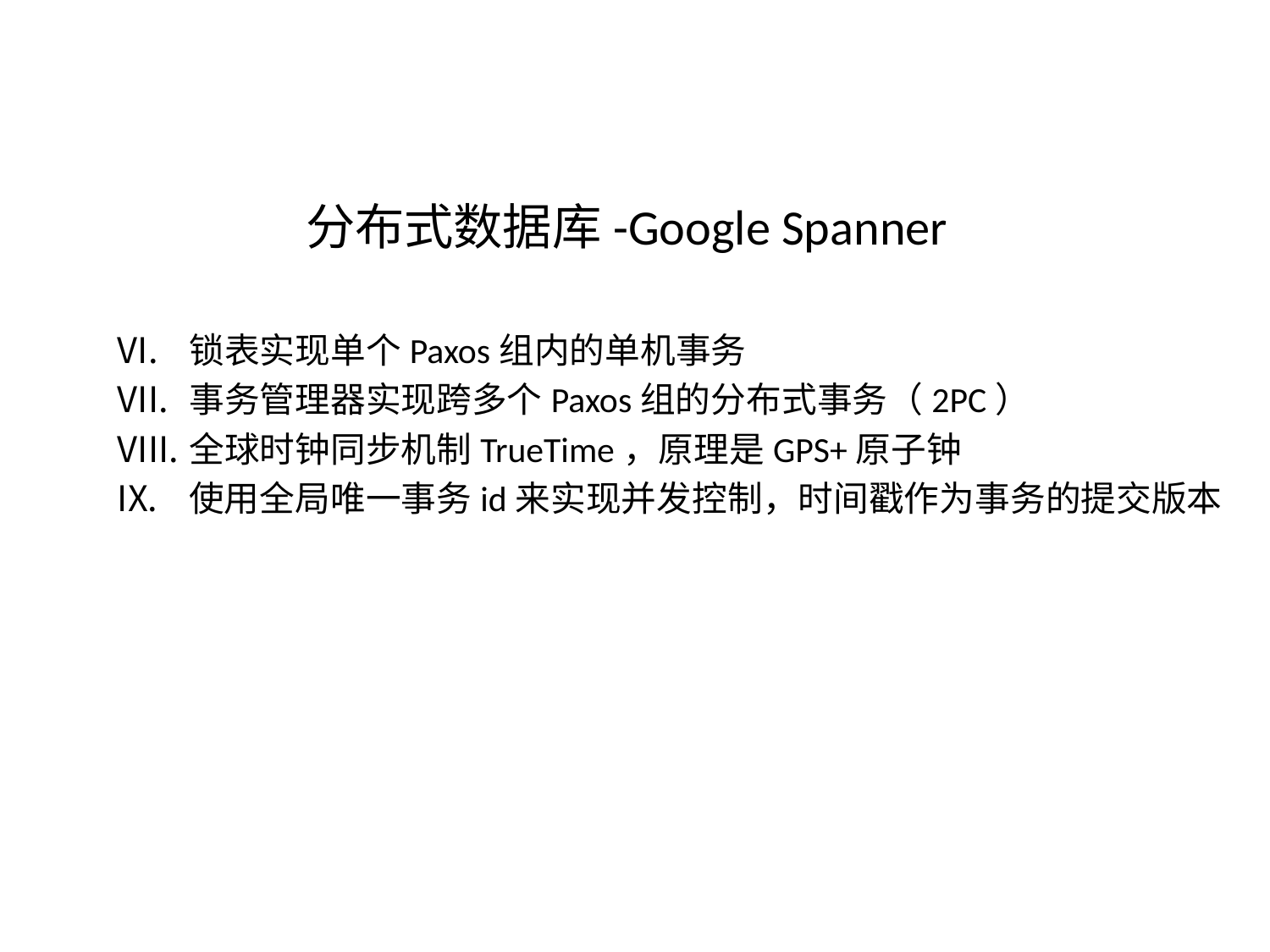

# 分布式数据库-Google Spanner
锁表实现单个Paxos组内的单机事务
事务管理器实现跨多个Paxos组的分布式事务（2PC）
全球时钟同步机制TrueTime，原理是GPS+原子钟
使用全局唯一事务id来实现并发控制，时间戳作为事务的提交版本